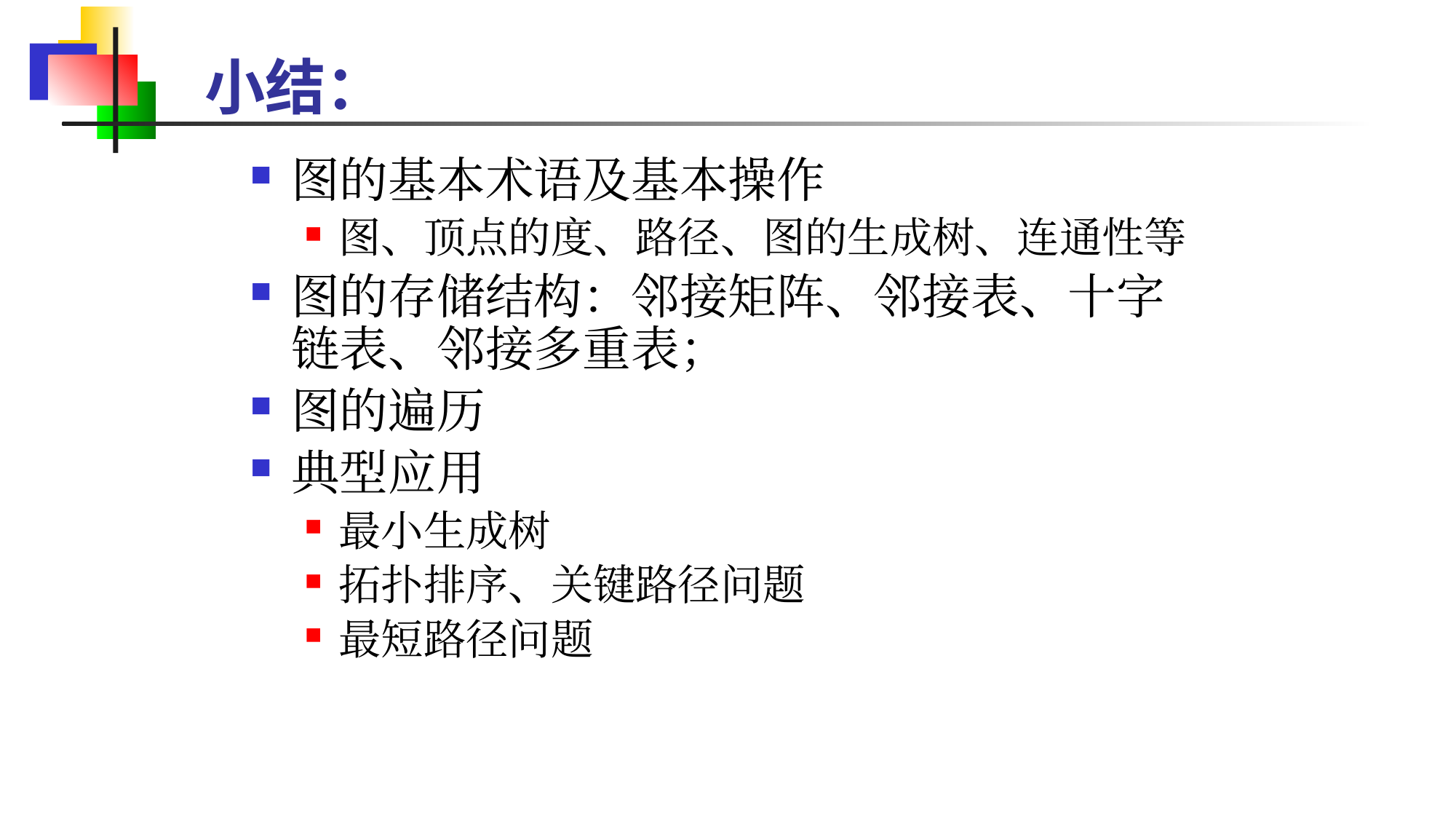

# 小结：
图的基本术语及基本操作
图、顶点的度、路径、图的生成树、连通性等
图的存储结构：邻接矩阵、邻接表、十字链表、邻接多重表；
图的遍历
典型应用
最小生成树
拓扑排序、关键路径问题
最短路径问题